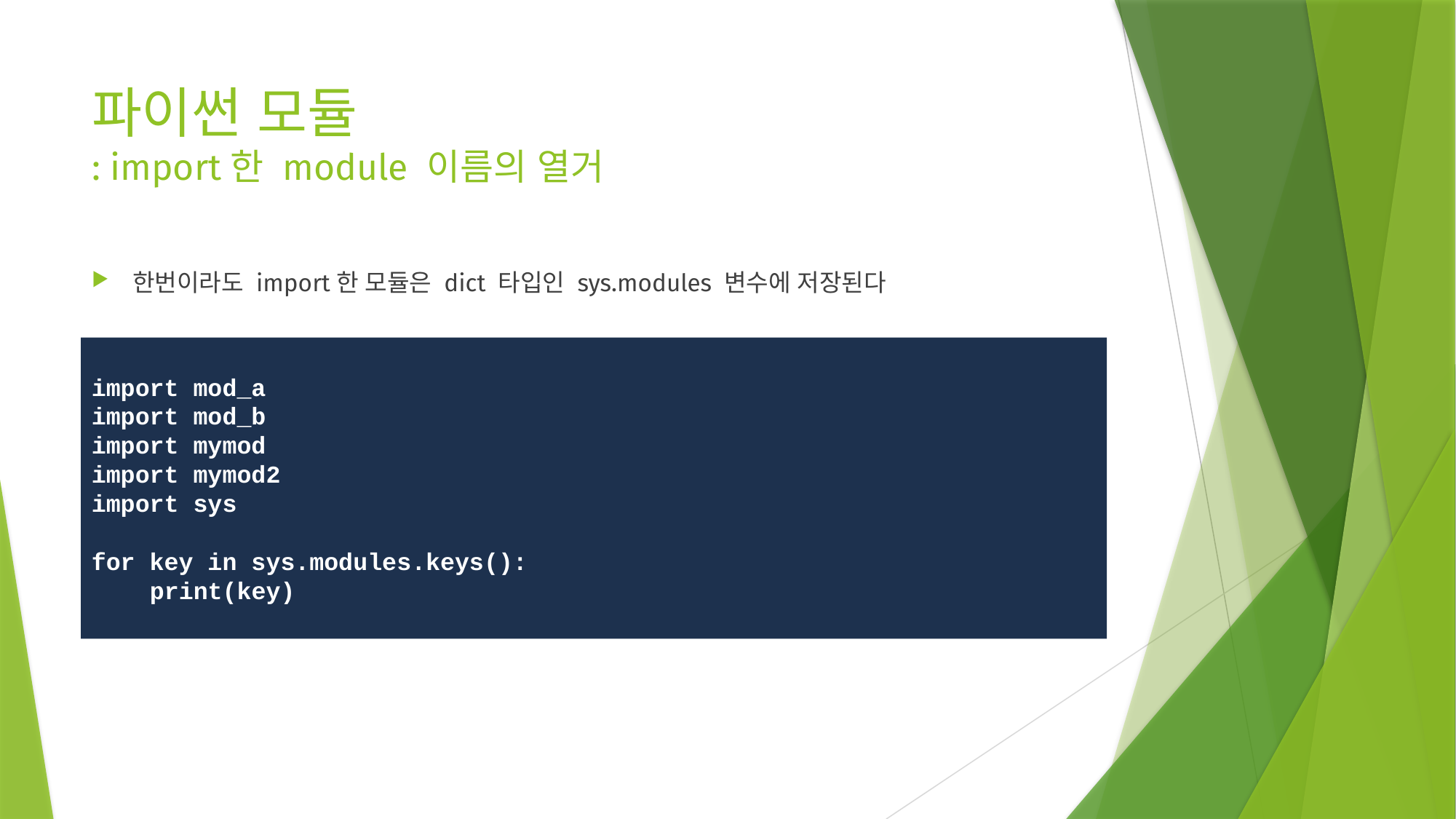

# 파이썬 모듈 : import한 module 이름의 열거
한번이라도 import한 모듈은 dict 타입인 sys.modules 변수에 저장된다

import mod_a
import mod_b
import mymod
import mymod2
import sys

for key in sys.modules.keys():
    print(key)